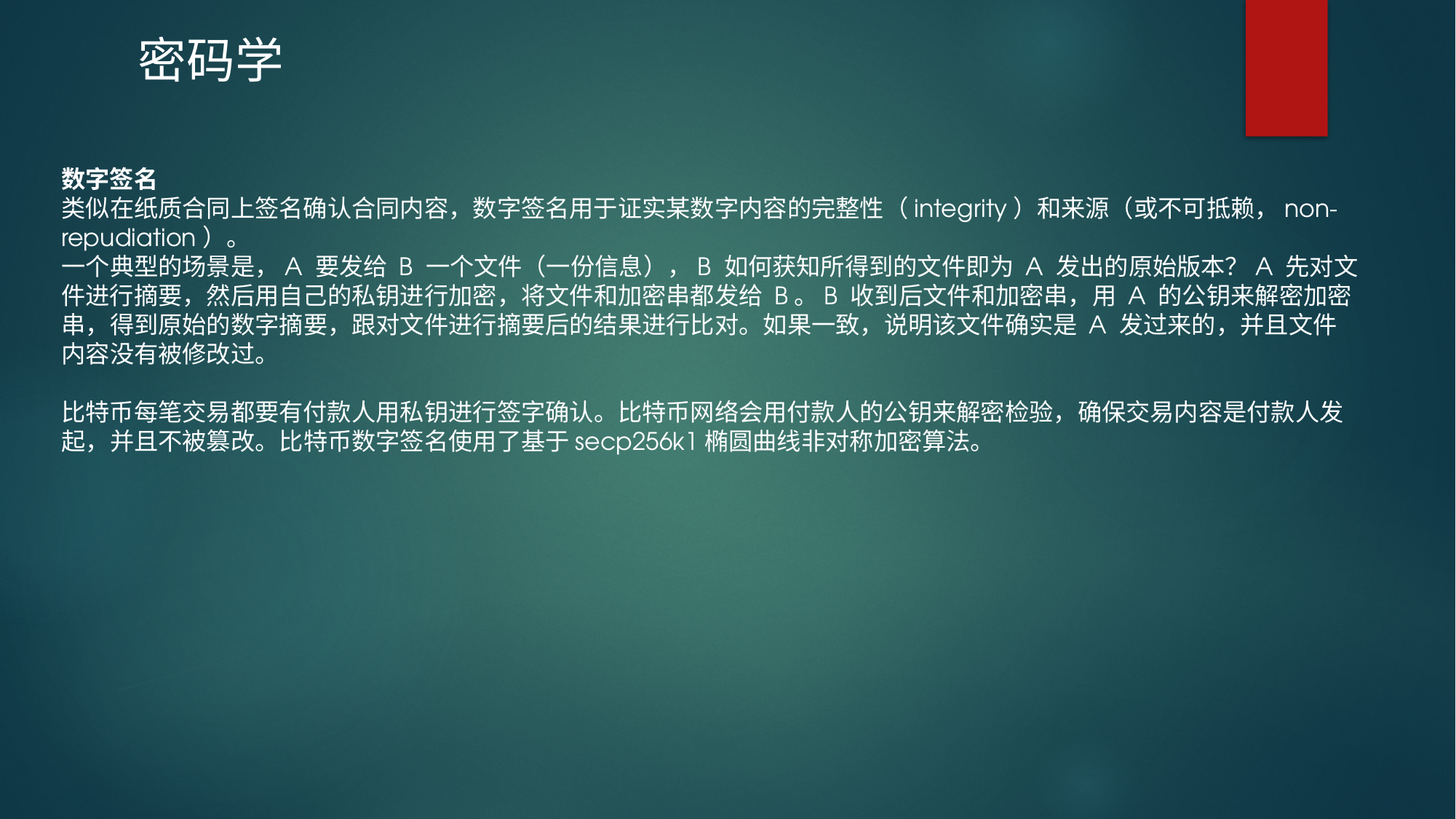

密码学
数字签名
类似在纸质合同上签名确认合同内容，数字签名用于证实某数字内容的完整性（integrity）和来源（或不可抵赖，non-repudiation）。
一个典型的场景是，A 要发给 B 一个文件（一份信息），B 如何获知所得到的文件即为 A 发出的原始版本？A 先对文件进行摘要，然后用自己的私钥进行加密，将文件和加密串都发给 B。B 收到后文件和加密串，用 A 的公钥来解密加密串，得到原始的数字摘要，跟对文件进行摘要后的结果进行比对。如果一致，说明该文件确实是 A 发过来的，并且文件内容没有被修改过。

比特币每笔交易都要有付款人用私钥进行签字确认。比特币网络会用付款人的公钥来解密检验，确保交易内容是付款人发起，并且不被篡改。比特币数字签名使用了基于secp256k1椭圆曲线非对称加密算法。
RESTRICTED